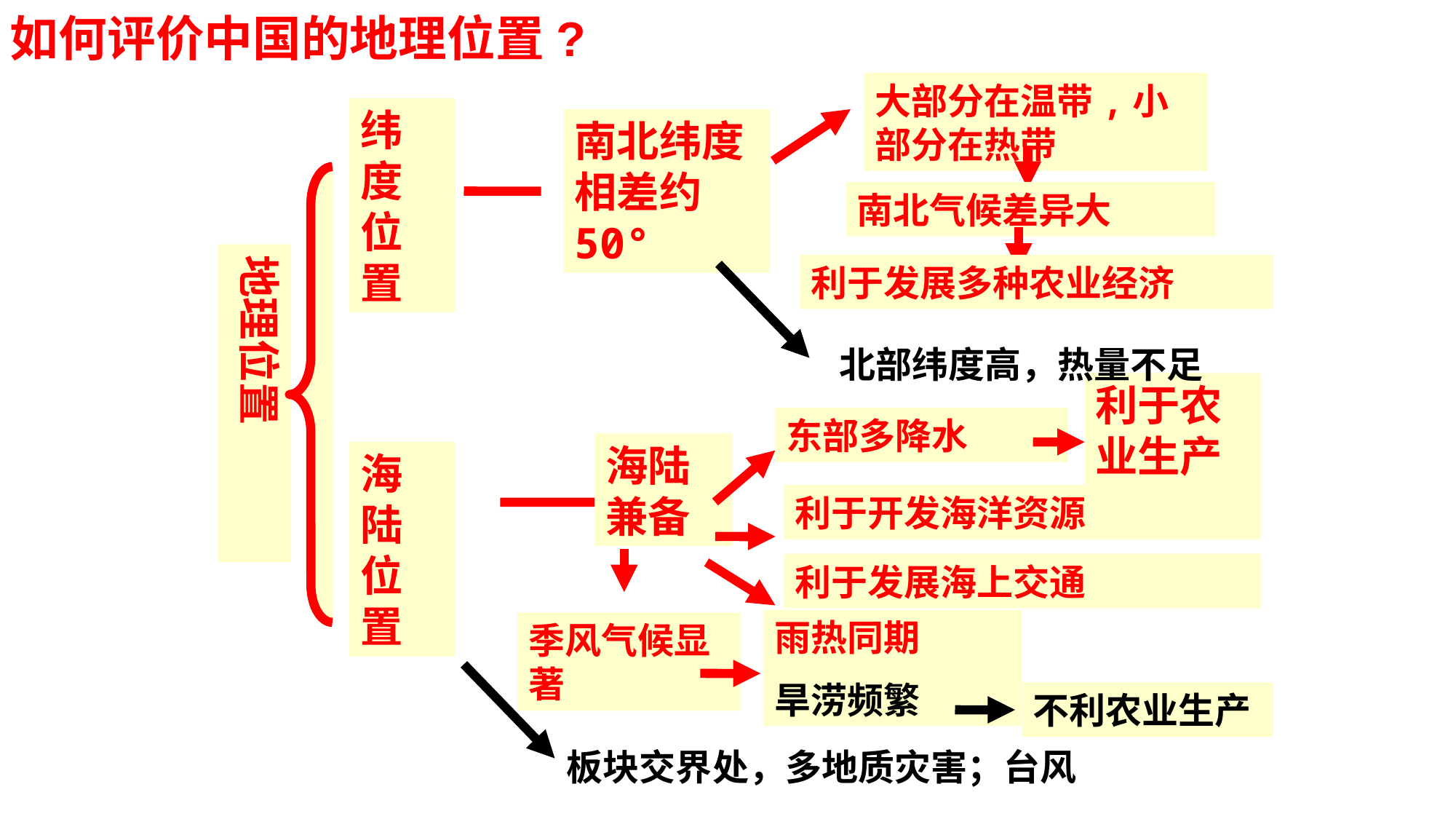

# 如何评价中国的地理位置?
大部分在温带,小部分在热带
纬度位置
南北纬度相差约50°

南北气候差异大

地理位置
利于发展多种农业经济

北部纬度高，热量不足
利于农业生产
东部多降水
海陆兼备
海陆位置

利于开发海洋资源

利于发展海上交通

雨热同期
旱涝频繁
季风气候显著

不利农业生产

板块交界处，多地质灾害；台风